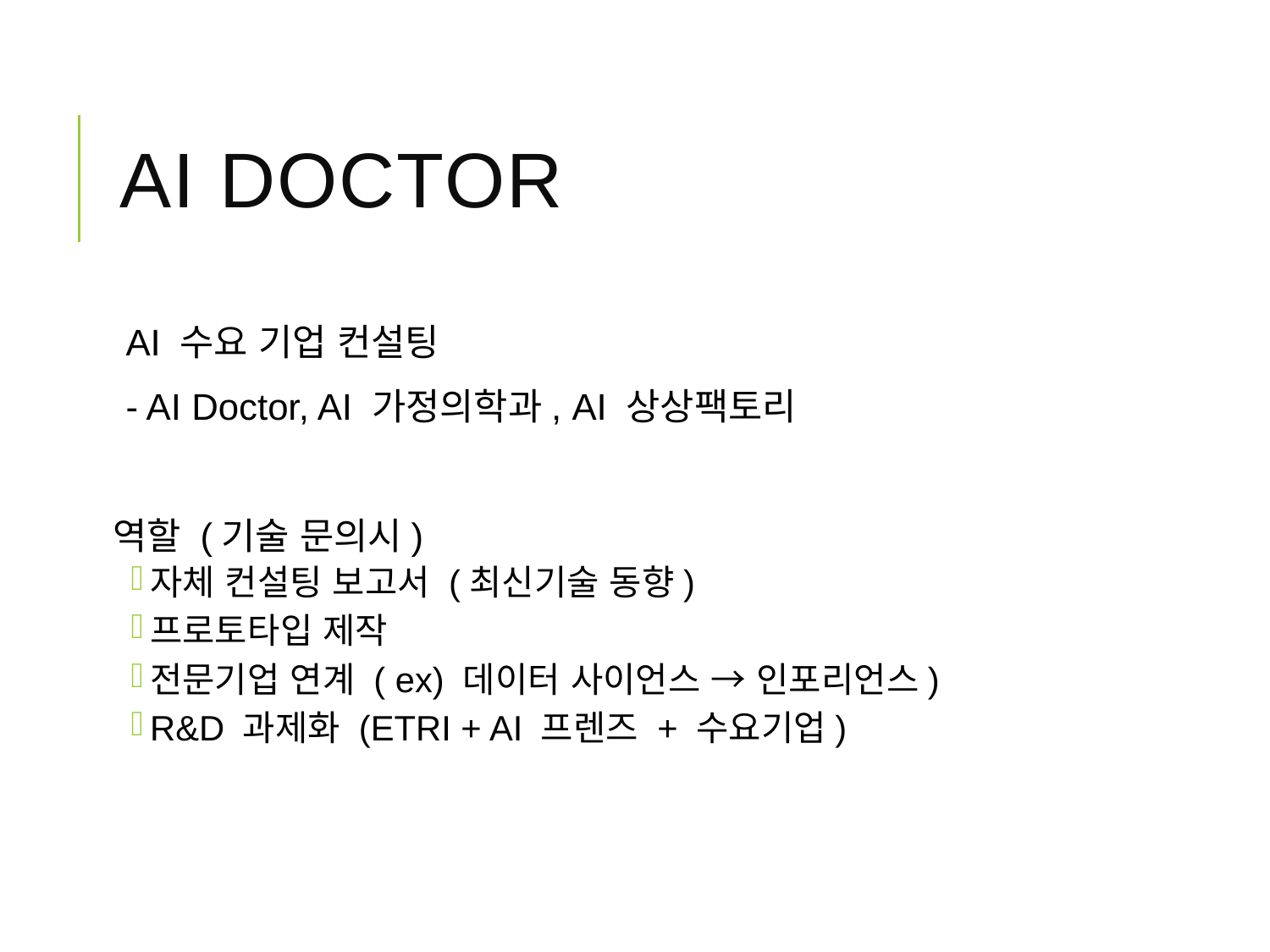

# AI Doctor
AI 수요 기업 컨설팅
- AI Doctor, AI 가정의학과, AI 상상팩토리

역할 (기술 문의시)
자체 컨설팅 보고서 (최신기술 동향)
프로토타입 제작
전문기업 연계 ( ex) 데이터 사이언스 → 인포리언스)
R&D 과제화 (ETRI + AI 프렌즈 + 수요기업)